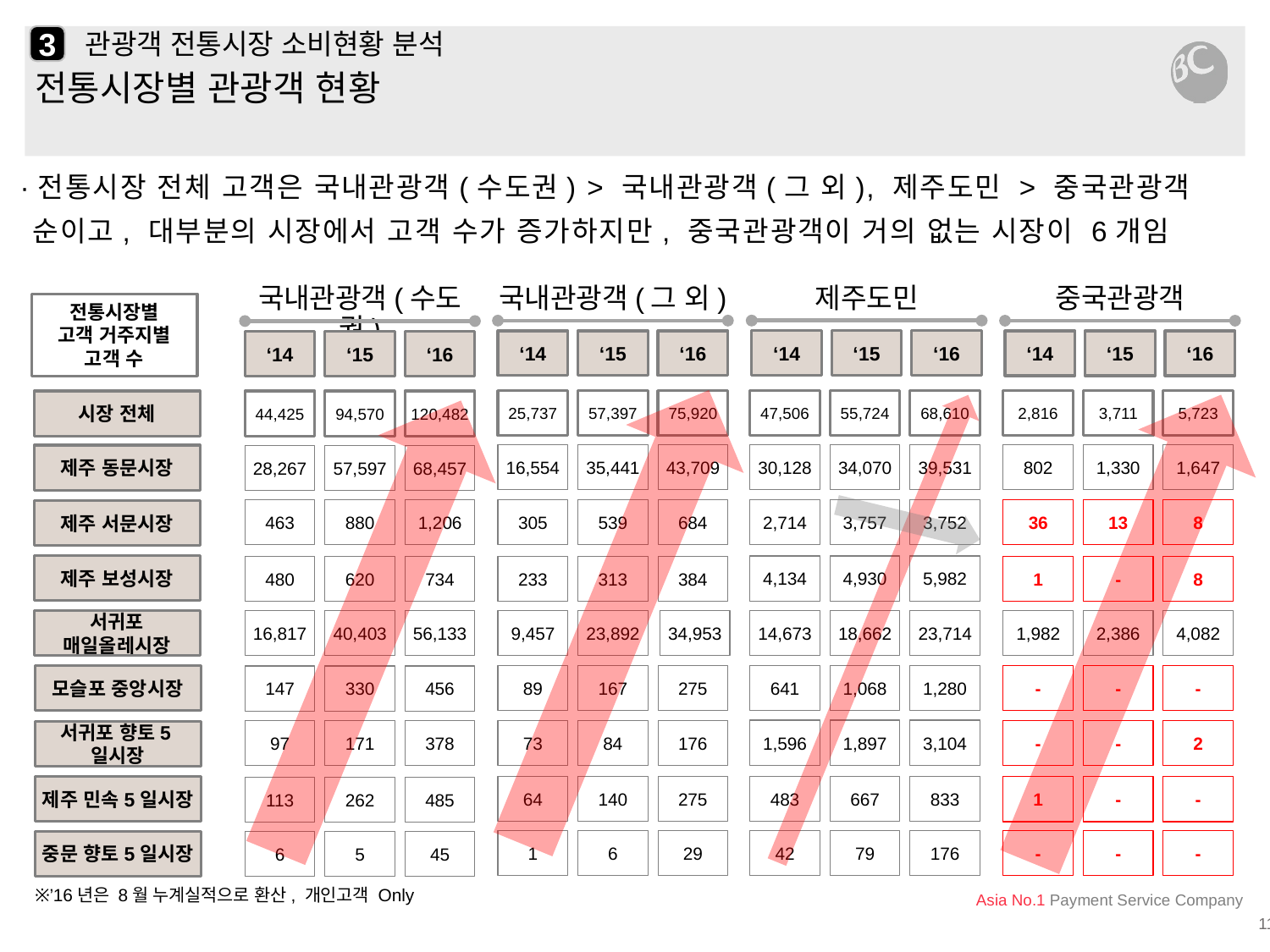

3
# 관광객 전통시장 소비현황 분석
전통시장별 관광객 현황
·전통시장 전체 고객은 국내관광객(수도권) > 국내관광객(그 외), 제주도민 > 중국관광객 순이고, 대부분의 시장에서 고객 수가 증가하지만, 중국관광객이 거의 없는 시장이 6개임
제주도민
‘15
‘14
‘16

47,506
55,724
68,610
30,128
34,070
39,531

2,714
3,757
3,752
4,134
4,930
5,982
14,673
18,662
23,714
641
1,068
1,280
1,596
1,897
3,104
483
667
833
42
79
176
국내관광객(그 외)
‘15
‘14
‘16

25,737
57,397
75,920
16,554
35,441
43,709
305
539
684
233
313
384
9,457
23,892
34,953
89
167
275
73
84
176
64
140
275
1
6
29
중국관광객
‘15
‘14
‘16

2,816
3,711
5,723
802
1,330
1,647
36
13
8
1
-
8
1,982
2,386
4,082
-
-
-
-
-
2
1
-
-
-
-
-
국내관광객(수도권)
‘15
‘14
‘16

44,425
94,570
120,482
28,267
57,597
68,457
463
880
1,206
480
620
734
16,817
40,403
56,133
147
330
456
97
171
378
113
262
485
6
5
45
전통시장별
고객 거주지별
고객 수
시장 전체
제주 동문시장
제주 서문시장
제주 보성시장
서귀포 매일올레시장
모슬포 중앙시장
서귀포 향토5일시장
제주 민속5일시장
중문 향토5일시장
※’16년은 8월 누계실적으로 환산, 개인고객 Only